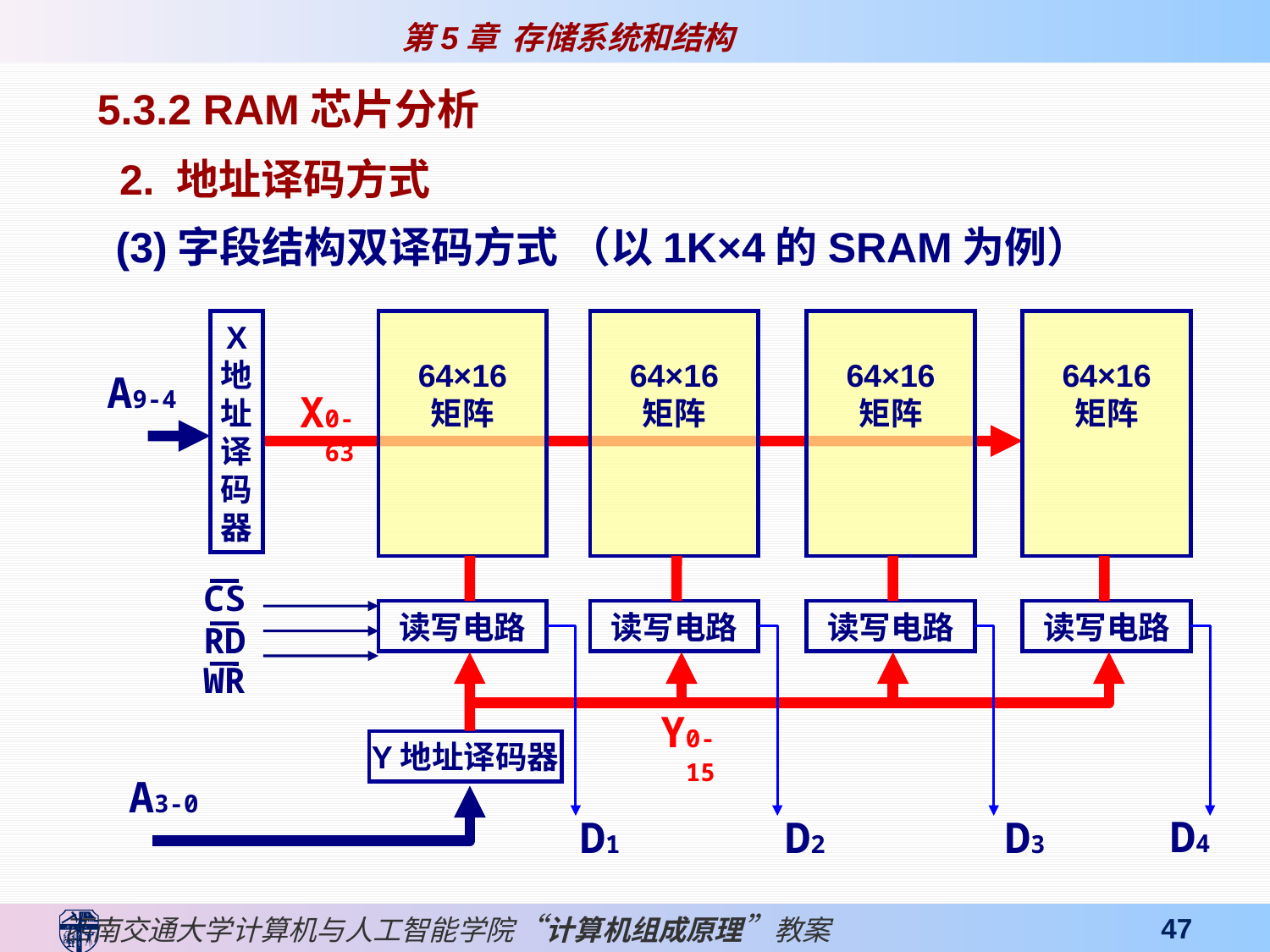

5.3.2 RAM芯片分析
 2. 地址译码方式
(3)字段结构双译码方式 （以1K×4的SRAM为例）
X
地
址
译
码
器

64×16
矩阵

64×16
矩阵

64×16
矩阵

64×16
矩阵
A9-4
X0-63

CS

读写电路
读写电路
读写电路
读写电路

RD

WR

Y0-15
Y地址译码器
A3-0

D4
D1
D2
D3